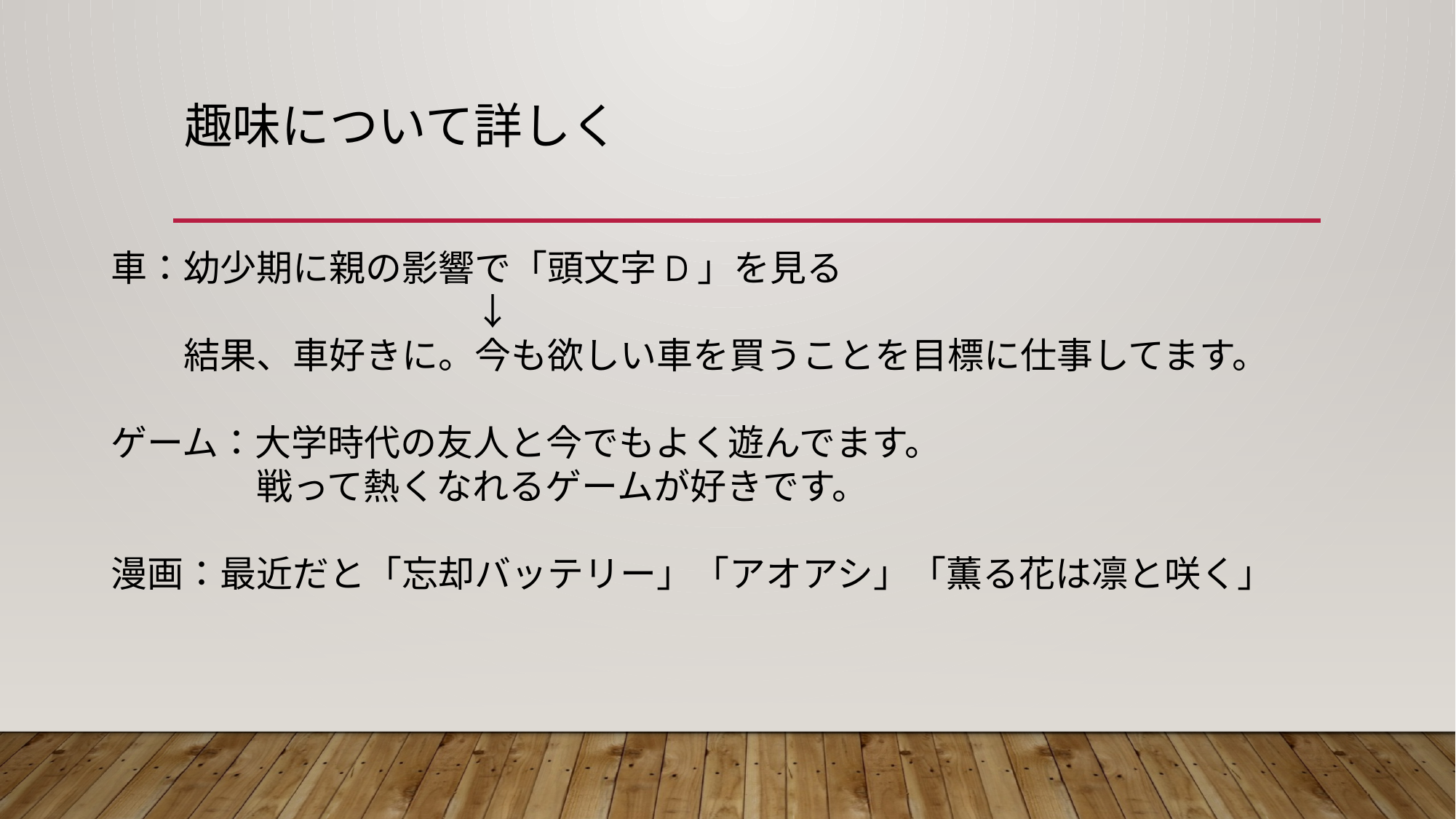

# 趣味について詳しく
車：幼少期に親の影響で「頭文字D」を見る
　　　　　　　　　　↓
　　結果、車好きに。今も欲しい車を買うことを目標に仕事してます。

ゲーム：大学時代の友人と今でもよく遊んでます。
　　　　戦って熱くなれるゲームが好きです。

漫画：最近だと「忘却バッテリー」「アオアシ」「薫る花は凛と咲く」